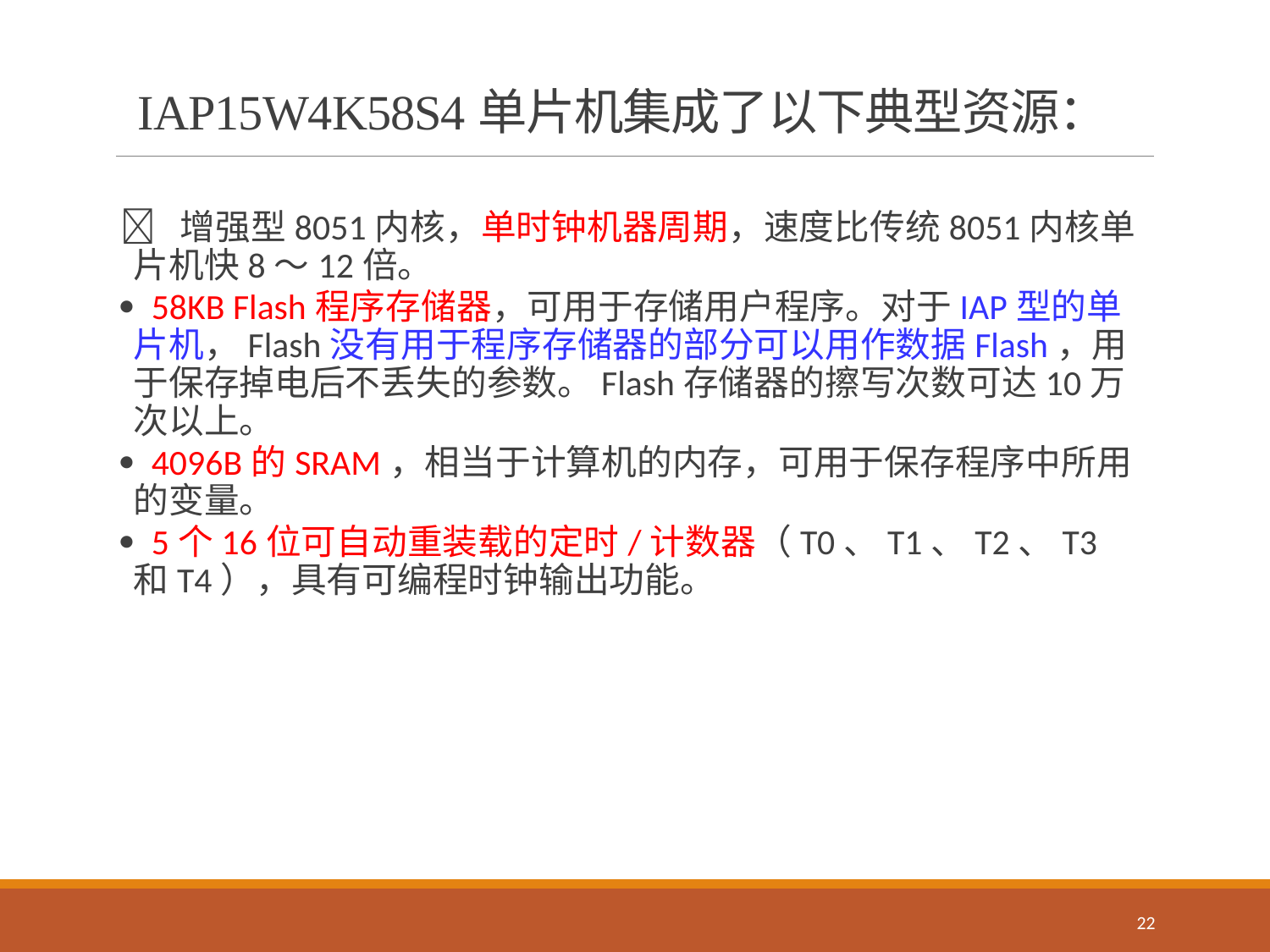

# IAP15W4K58S4单片机集成了以下典型资源：
•  增强型8051内核，单时钟机器周期，速度比传统8051内核单片机快8～12倍。
•  58KB Flash程序存储器，可用于存储用户程序。对于IAP型的单片机，Flash没有用于程序存储器的部分可以用作数据Flash，用于保存掉电后不丢失的参数。Flash存储器的擦写次数可达10万次以上。
•  4096B的SRAM，相当于计算机的内存，可用于保存程序中所用的变量。
•  5个16位可自动重装载的定时/计数器（T0、T1、T2、T3和T4），具有可编程时钟输出功能。
22